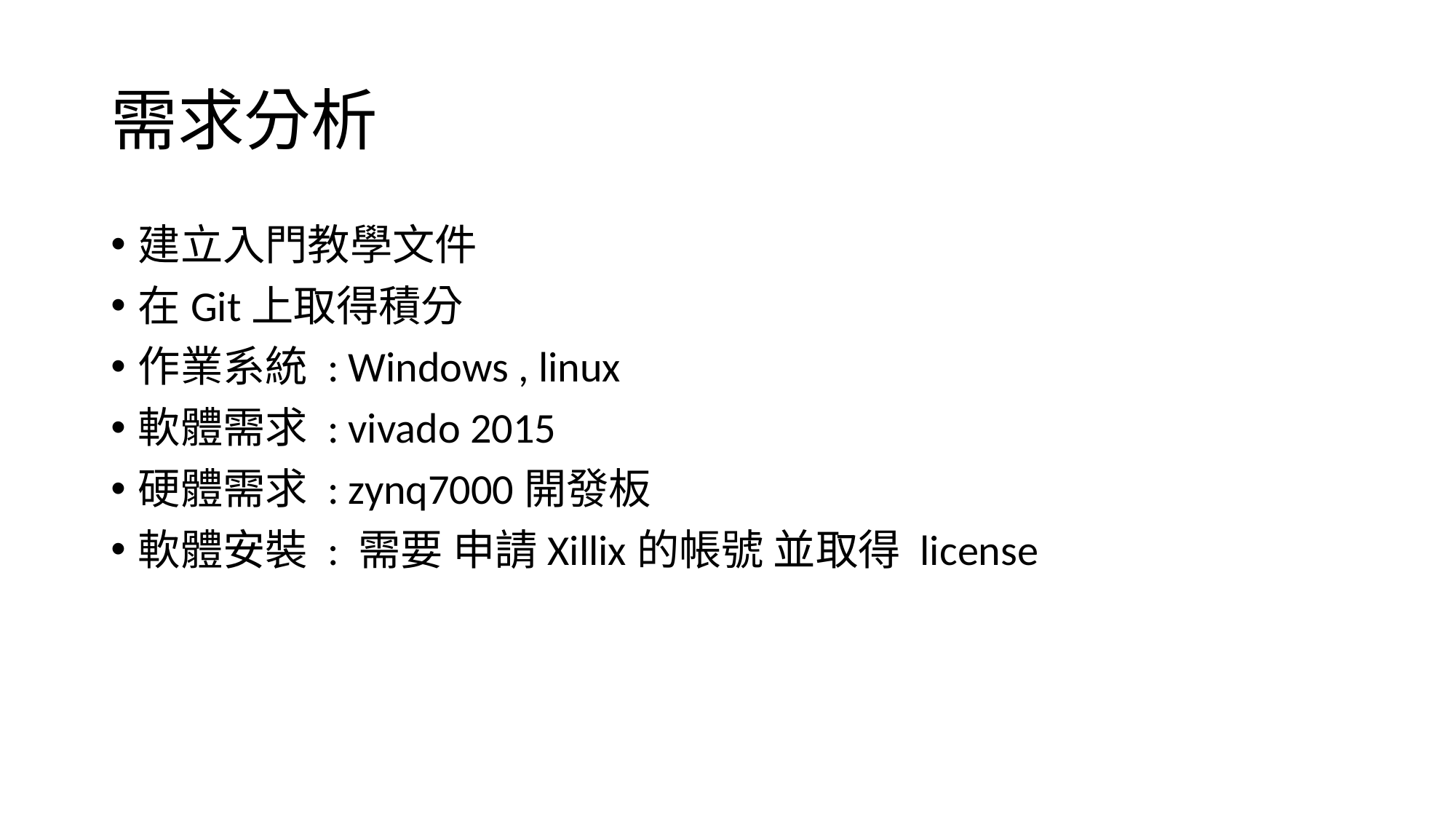

# 需求分析
建立入門教學文件
在Git上取得積分
作業系統 : Windows , linux
軟體需求 : vivado 2015
硬體需求 : zynq7000開發板
軟體安裝 : 需要 申請Xillix的帳號 並取得 license